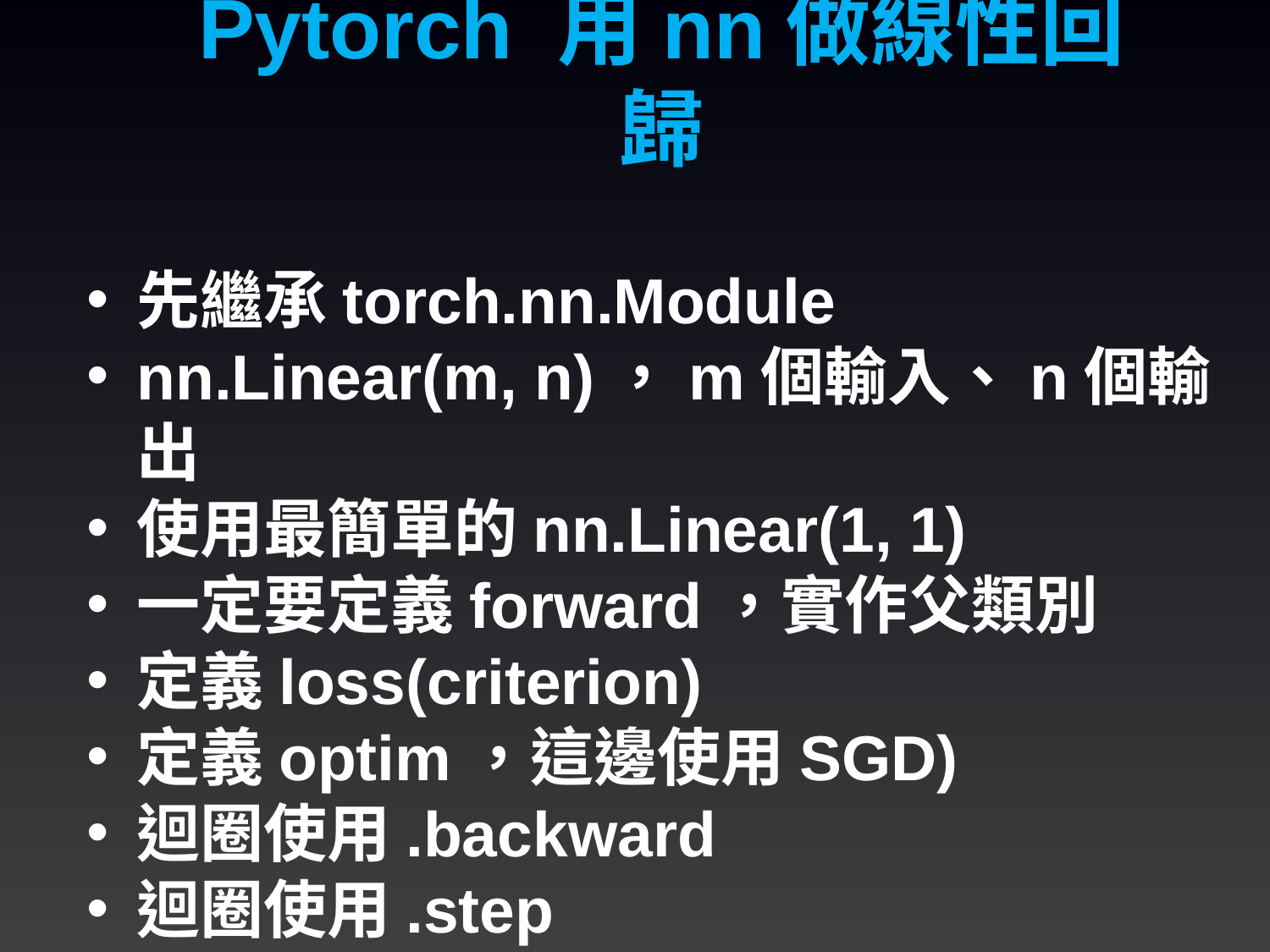

Pytorch 用nn做線性回歸
先繼承torch.nn.Module
nn.Linear(m, n)，m個輸入、n個輸出
使用最簡單的nn.Linear(1, 1)
一定要定義forward，實作父類別
定義loss(criterion)
定義optim，這邊使用SGD)
迴圈使用.backward
迴圈使用.step
把gradient清除